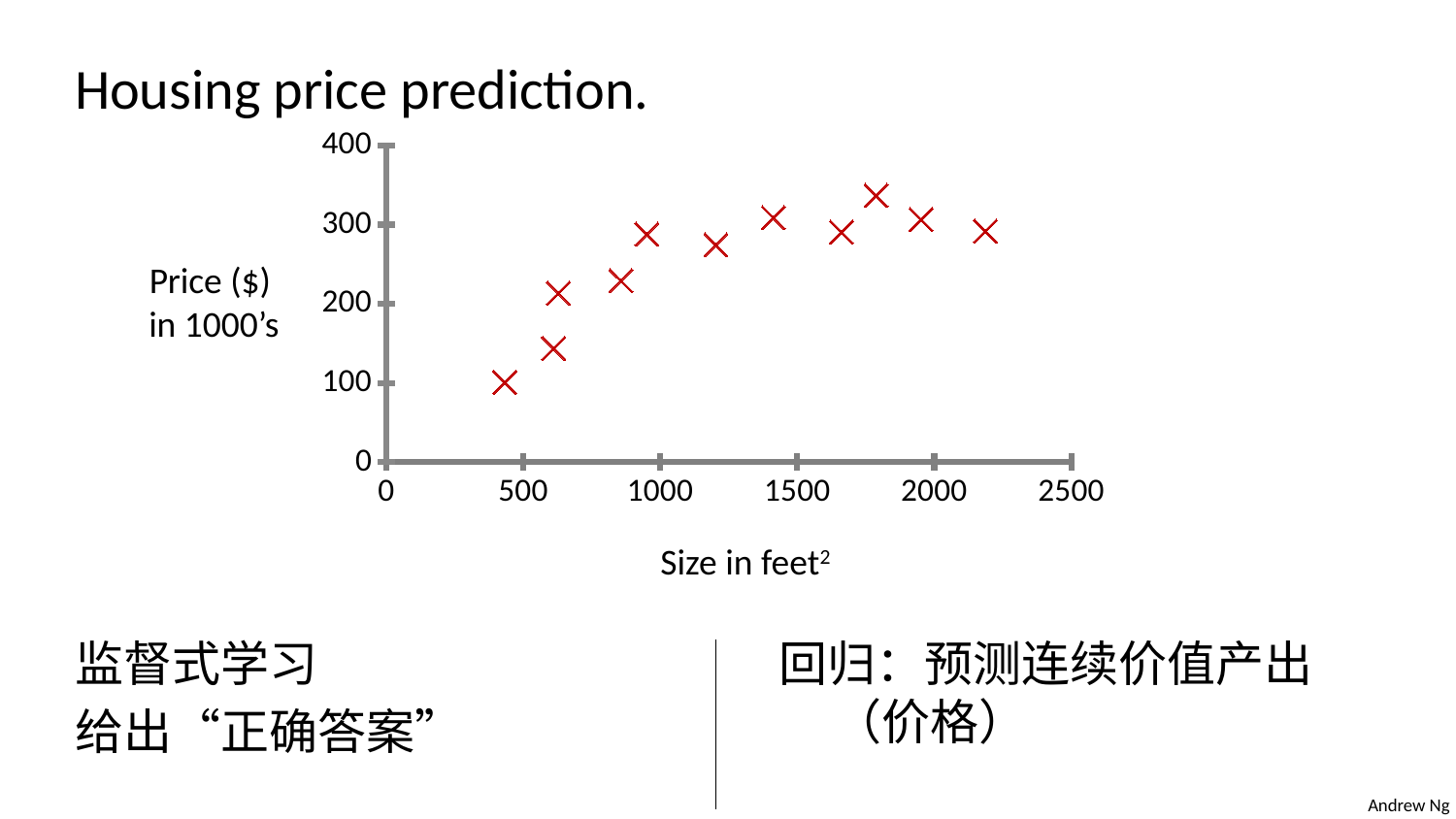

Housing price prediction.

### Chart

| Category | Size (feet2) |
|---|---|
Price ($)
in 1000’s
Size in feet2
监督式学习
给出“正确答案”
回归：预测连续价值产出（价格）